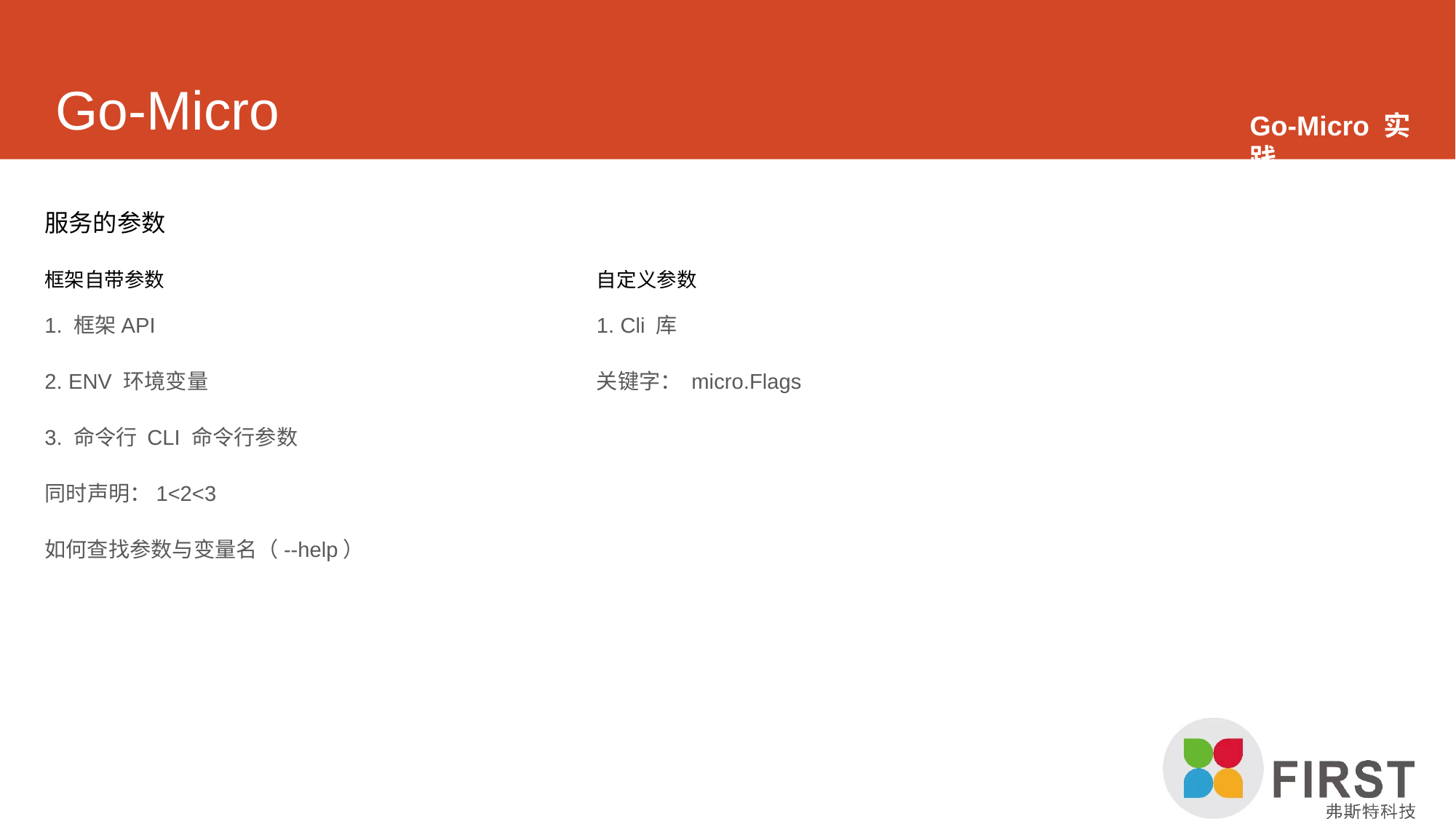

# Go-Micro
Go-Micro 实践
服务的参数
框架自带参数
自定义参数
1. 框架API
2. ENV 环境变量
3. 命令行 CLI 命令行参数
同时声明：1<2<3
如何查找参数与变量名（--help）

1. Cli 库
关键字： micro.Flags